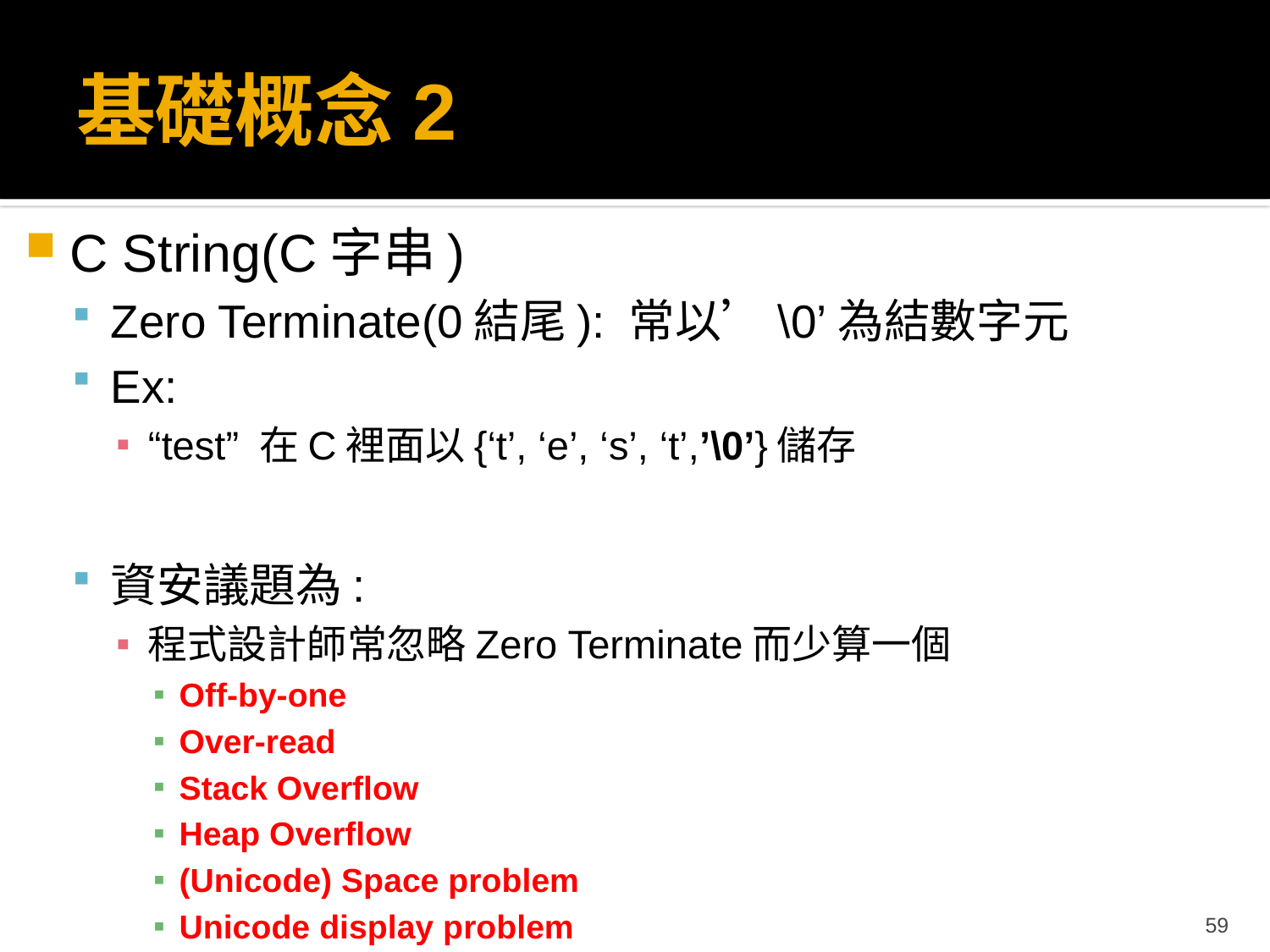

# 基礎概念2
C String(C字串)
Zero Terminate(0結尾): 常以’\0’為結數字元
Ex:
“test” 在C裡面以{‘t’, ‘e’, ‘s’, ‘t’,’\0’}儲存

資安議題為:
程式設計師常忽略Zero Terminate而少算一個
Off-by-one
Over-read
Stack Overflow
Heap Overflow
(Unicode) Space problem
Unicode display problem

59